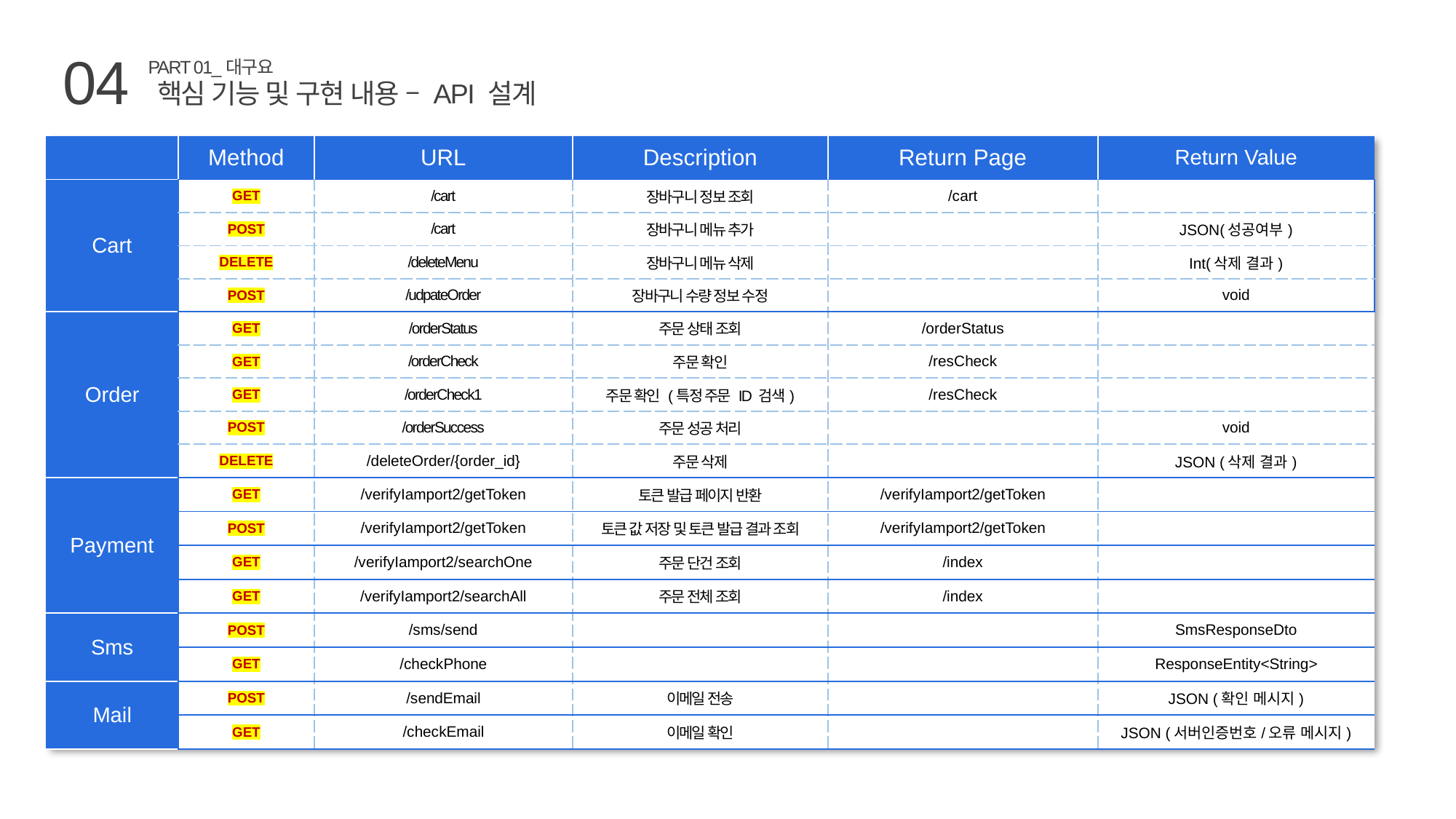

04
PART 01_대구요
핵심 기능 및 구현 내용 – API 설계
|  | Method | URL | Description | Return Page | Return Value |
| --- | --- | --- | --- | --- | --- |
| Cart | GET | /cart | 장바구니 정보 조회 | /cart |  |
|  | POST | /cart | 장바구니 메뉴 추가 |  | JSON(성공여부) |
|  | DELETE | /deleteMenu | 장바구니 메뉴 삭제 |  | Int(삭제 결과) |
|  | POST | /udpateOrder | 장바구니 수량 정보 수정 |  | void |
| Order | GET | /orderStatus | 주문 상태 조회 | /orderStatus |  |
|  | GET | /orderCheck | 주문 확인 | /resCheck |  |
|  | GET | /orderCheck1 | 주문 확인 (특정 주문 ID 검색) | /resCheck |  |
|  | POST | /orderSuccess | 주문 성공 처리 |  | void |
| Mail | DELETE | /deleteOrder/{order\_id} | 주문 삭제 |  | JSON (삭제 결과) |
| Payment | GET | /verifyIamport2/getToken | 토큰 발급 페이지 반환 | /verifyIamport2/getToken |  |
|  | POST | /verifyIamport2/getToken | 토큰 값 저장 및 토큰 발급 결과 조회 | /verifyIamport2/getToken |  |
|  | GET | /verifyIamport2/searchOne | 주문 단건 조회 | /index |  |
|  | GET | /verifyIamport2/searchAll | 주문 전체 조회 | /index |  |
| Sms | POST | /sms/send |  |  | SmsResponseDto |
|  | GET | /checkPhone |  |  | ResponseEntity<String> |
| Mail | POST | /sendEmail | 이메일 전송 |  | JSON (확인 메시지) |
|  | GET | /checkEmail | 이메일 확인 |  | JSON (서버인증번호/오류 메시지) |